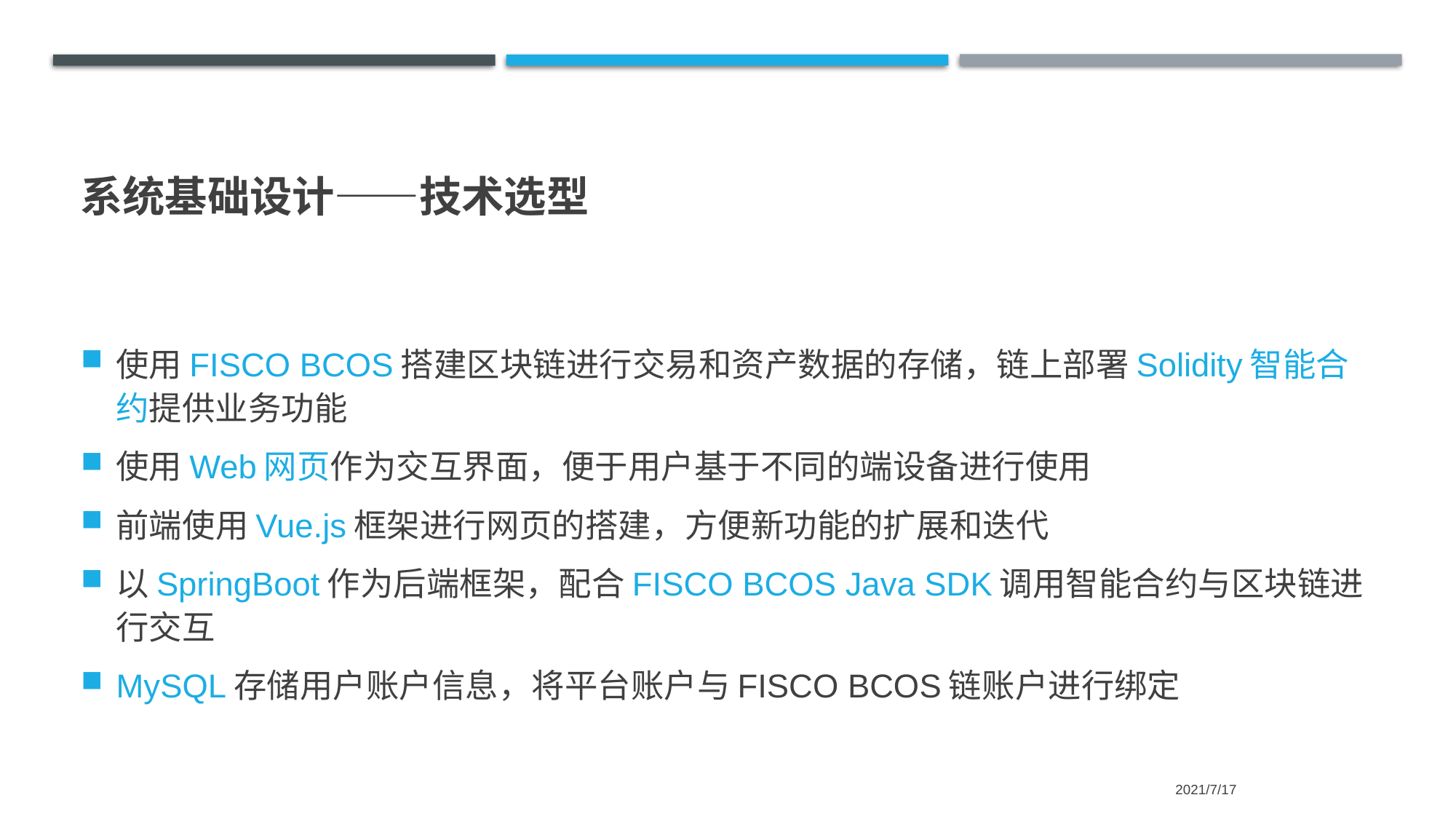

# 系统基础设计——技术选型

使用FISCO BCOS搭建区块链进行交易和资产数据的存储，链上部署Solidity智能合约提供业务功能
使用Web网页作为交互界面，便于用户基于不同的端设备进行使用
前端使用Vue.js框架进行网页的搭建，方便新功能的扩展和迭代
以SpringBoot作为后端框架，配合FISCO BCOS Java SDK调用智能合约与区块链进行交互
MySQL存储用户账户信息，将平台账户与FISCO BCOS链账户进行绑定

2021/7/17